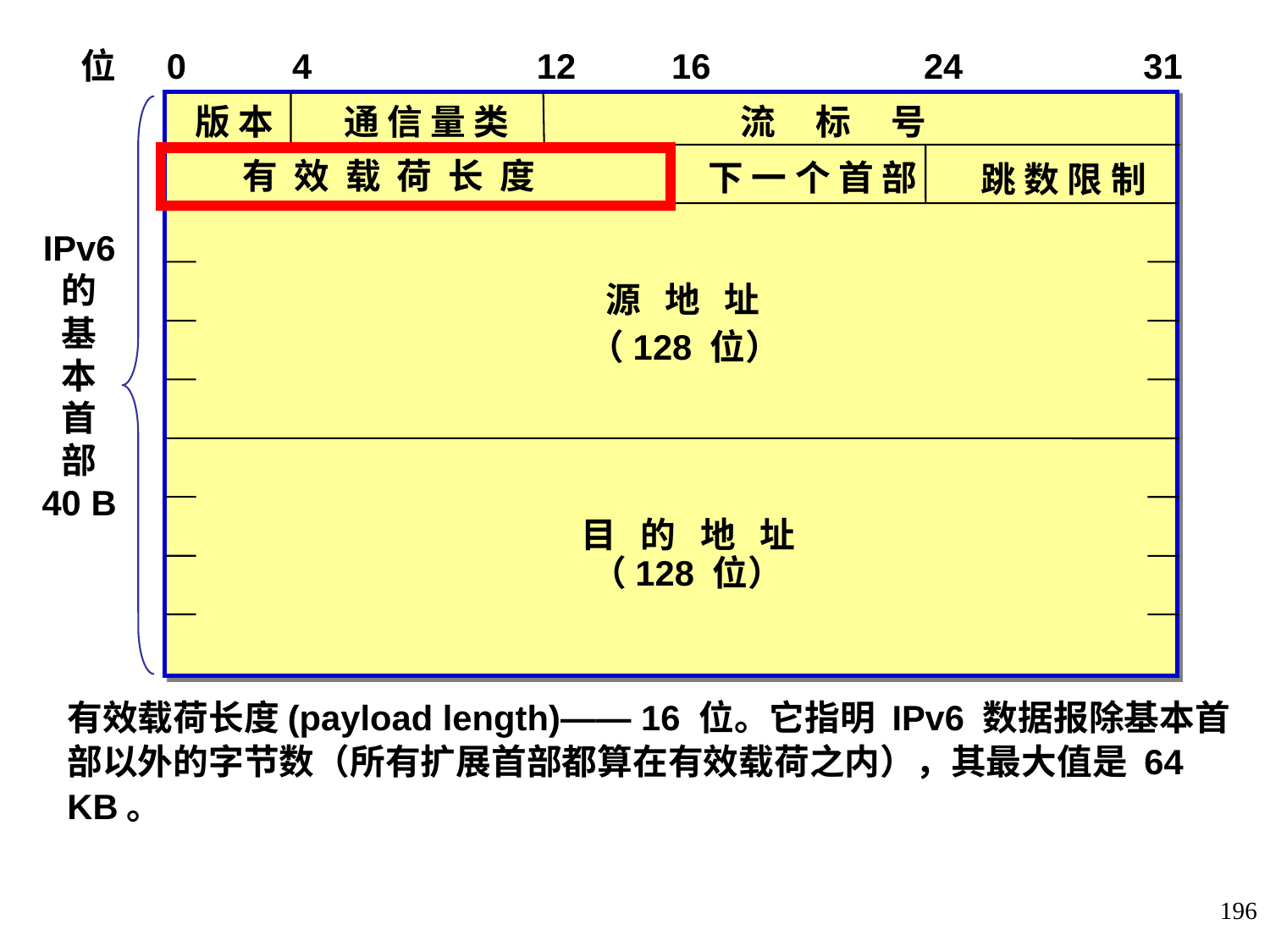

位
0
4
12
16
24
31

版 本
通 信 量 类
流     标     号

有  效  载  荷  长  度
下 一 个 首 部
跳 数 限 制

IPv6
的
基
本
首
部
40 B

源   地   址
（128 位）

目   的   地   址
（128 位）

有效载荷长度(payload length)—— 16 位。它指明 IPv6 数据报除基本首部以外的字节数（所有扩展首部都算在有效载荷之内），其最大值是 64 KB。
196